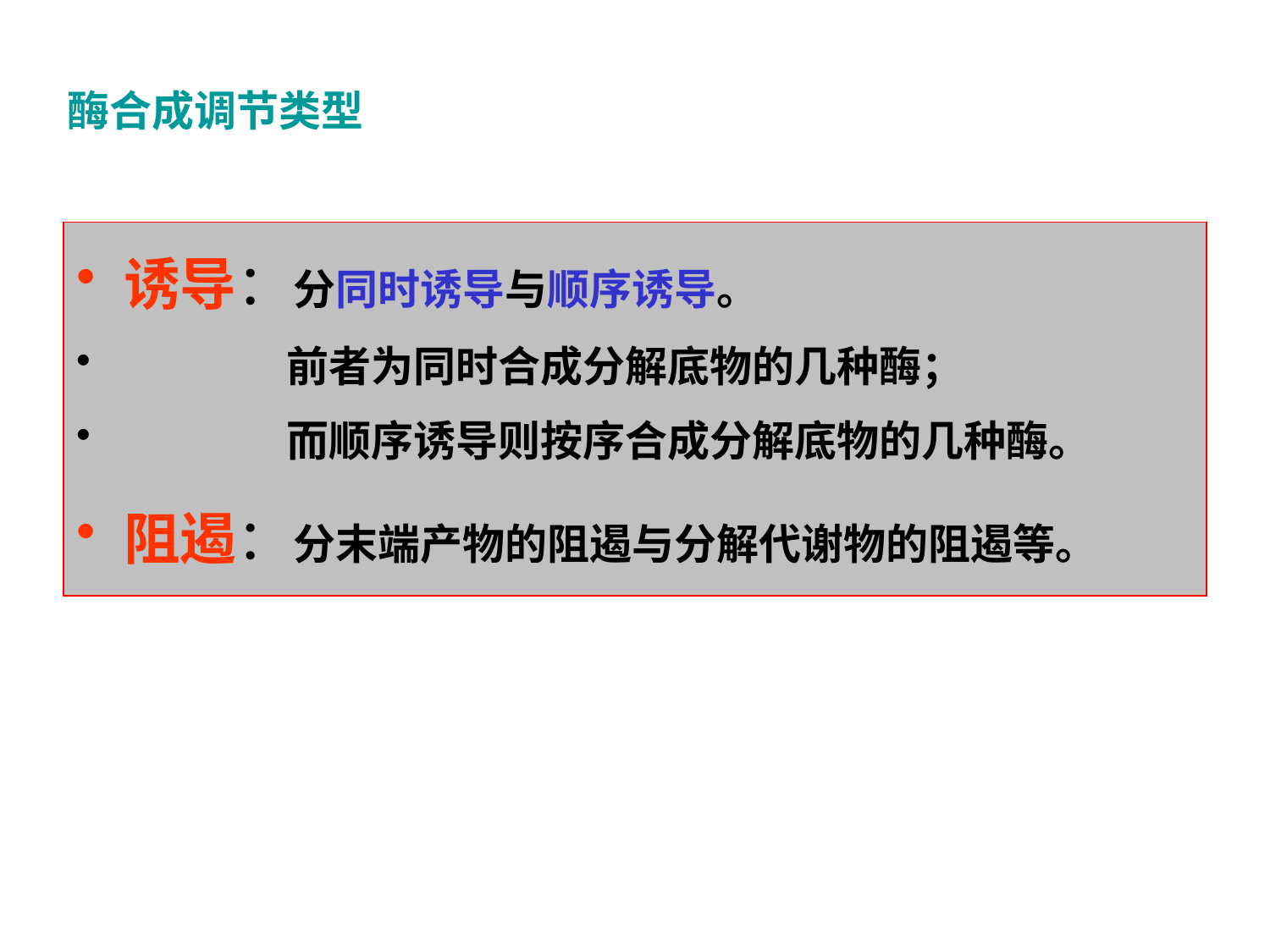

# 酶合成调节类型
诱导：分同时诱导与顺序诱导。
                前者为同时合成分解底物的几种酶；
                而顺序诱导则按序合成分解底物的几种酶。
阻遏：分末端产物的阻遏与分解代谢物的阻遏等。